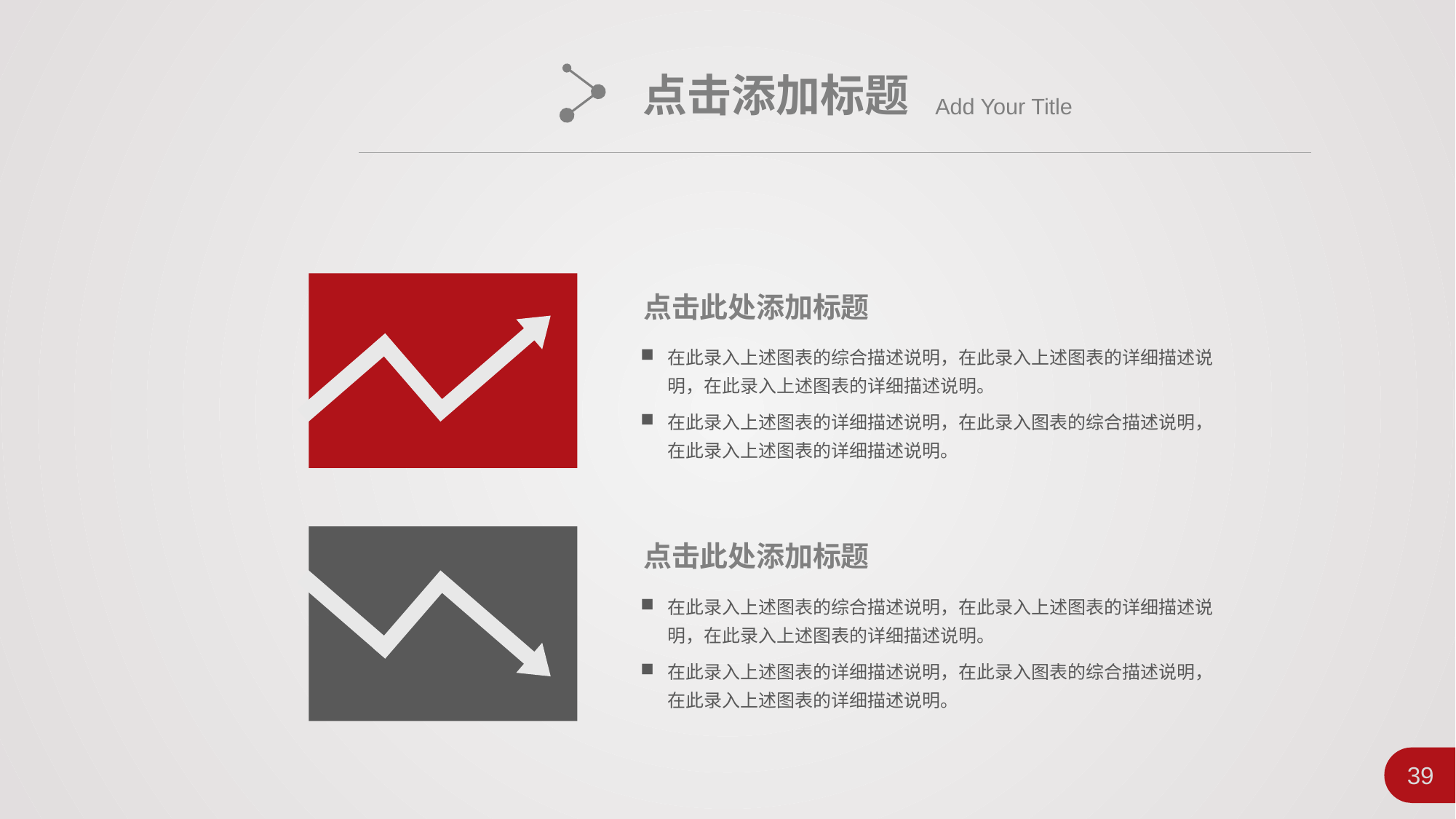

点击添加标题
Add Your Title

点击此处添加标题
在此录入上述图表的综合描述说明，在此录入上述图表的详细描述说明，在此录入上述图表的详细描述说明。
在此录入上述图表的详细描述说明，在此录入图表的综合描述说明，在此录入上述图表的详细描述说明。

点击此处添加标题
在此录入上述图表的综合描述说明，在此录入上述图表的详细描述说明，在此录入上述图表的详细描述说明。
在此录入上述图表的详细描述说明，在此录入图表的综合描述说明，在此录入上述图表的详细描述说明。